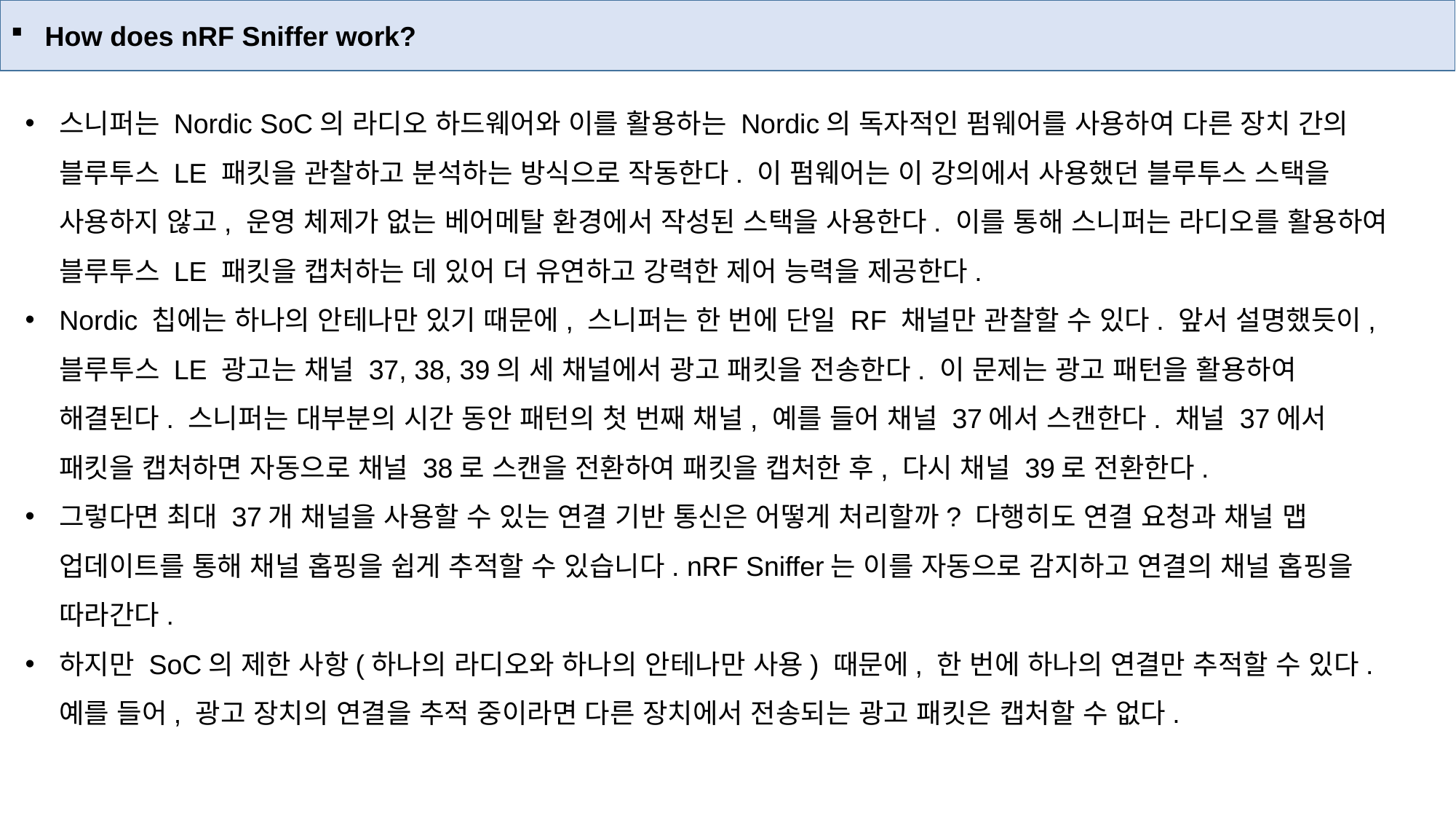

How does nRF Sniffer work?
스니퍼는 Nordic SoC의 라디오 하드웨어와 이를 활용하는 Nordic의 독자적인 펌웨어를 사용하여 다른 장치 간의 블루투스 LE 패킷을 관찰하고 분석하는 방식으로 작동한다. 이 펌웨어는 이 강의에서 사용했던 블루투스 스택을 사용하지 않고, 운영 체제가 없는 베어메탈 환경에서 작성된 스택을 사용한다. 이를 통해 스니퍼는 라디오를 활용하여 블루투스 LE 패킷을 캡처하는 데 있어 더 유연하고 강력한 제어 능력을 제공한다.
Nordic 칩에는 하나의 안테나만 있기 때문에, 스니퍼는 한 번에 단일 RF 채널만 관찰할 수 있다. 앞서 설명했듯이, 블루투스 LE 광고는 채널 37, 38, 39의 세 채널에서 광고 패킷을 전송한다. 이 문제는 광고 패턴을 활용하여 해결된다. 스니퍼는 대부분의 시간 동안 패턴의 첫 번째 채널, 예를 들어 채널 37에서 스캔한다. 채널 37에서 패킷을 캡처하면 자동으로 채널 38로 스캔을 전환하여 패킷을 캡처한 후, 다시 채널 39로 전환한다.
그렇다면 최대 37개 채널을 사용할 수 있는 연결 기반 통신은 어떻게 처리할까? 다행히도 연결 요청과 채널 맵 업데이트를 통해 채널 홉핑을 쉽게 추적할 수 있습니다. nRF Sniffer는 이를 자동으로 감지하고 연결의 채널 홉핑을 따라간다.
하지만 SoC의 제한 사항(하나의 라디오와 하나의 안테나만 사용) 때문에, 한 번에 하나의 연결만 추적할 수 있다. 예를 들어, 광고 장치의 연결을 추적 중이라면 다른 장치에서 전송되는 광고 패킷은 캡처할 수 없다.